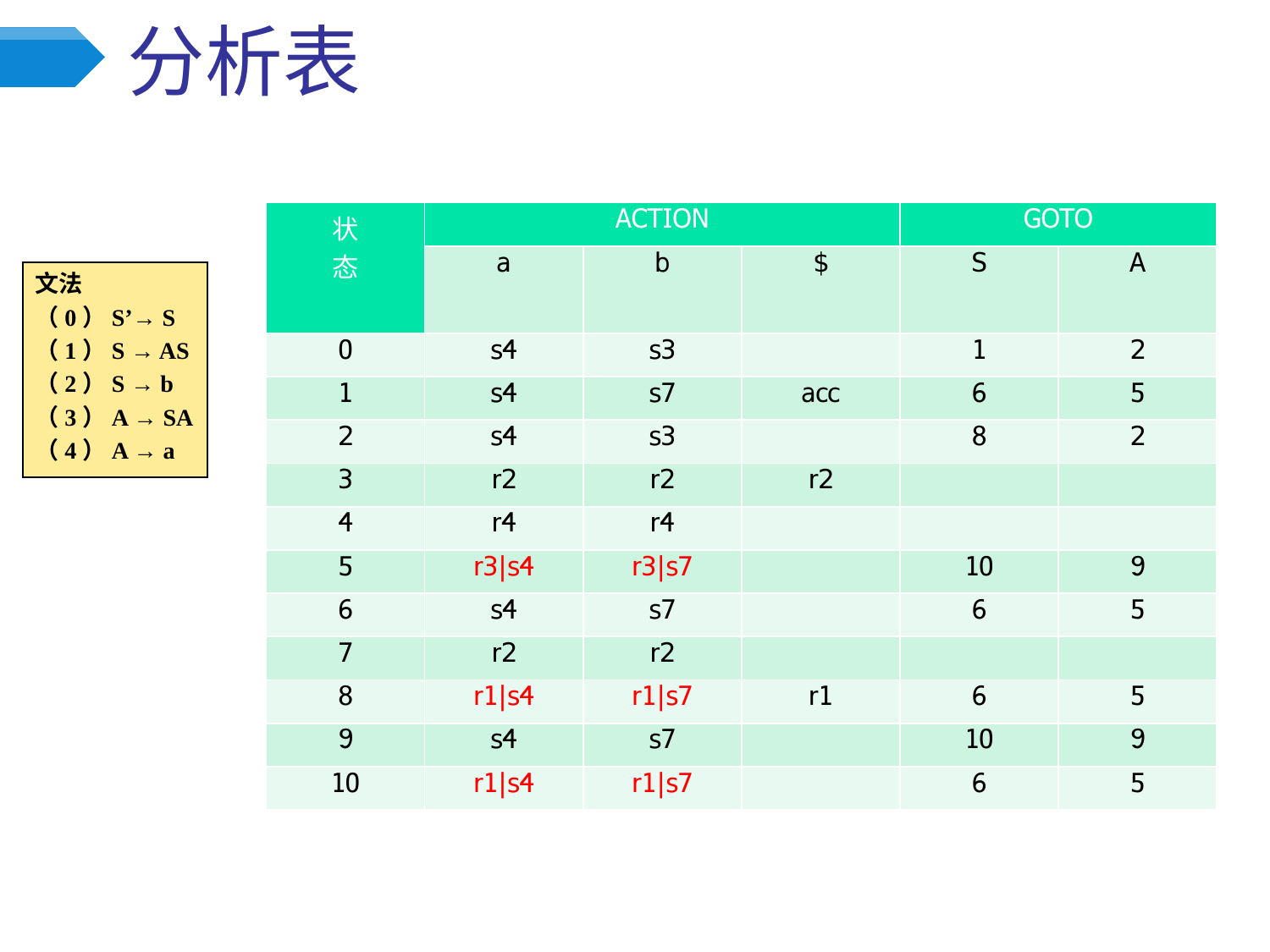

# 分析表
| 状 态 | ACTION |  |  | GOTO |  |
| --- | --- | --- | --- | --- | --- |
|  | a | b | $ | S | A |
| 0 | s4 | s3 |  | 1 | 2 |
| 1 | s4 | s7 | acc | 6 | 5 |
| 2 | s4 | s3 |  | 8 | 2 |
| 3 | r2 | r2 | r2 |  |  |
| 4 | r4 | r4 |  |  |  |
| 5 | r3|s4 | r3|s7 |  | 10 | 9 |
| 6 | s4 | s7 |  | 6 | 5 |
| 7 | r2 | r2 |  |  |  |
| 8 | r1|s4 | r1|s7 | r1 | 6 | 5 |
| 9 | s4 | s7 |  | 10 | 9 |
| 10 | r1|s4 | r1|s7 |  | 6 | 5 |
文法
（0）S’→ S
（1）S → AS
（2）S → b
（3）A → SA
（4）A → a